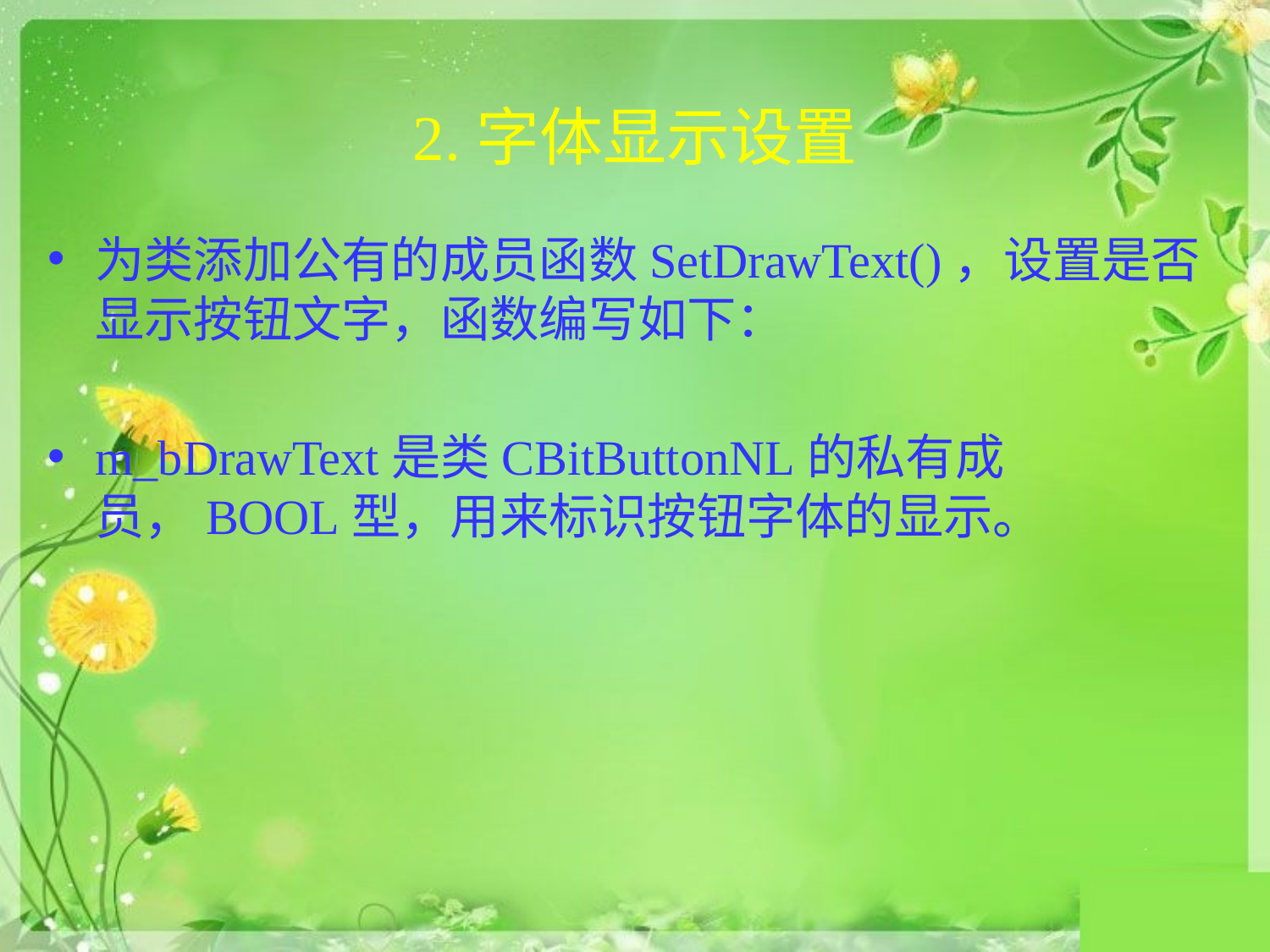

# 2.字体显示设置
为类添加公有的成员函数SetDrawText()，设置是否显示按钮文字，函数编写如下：

m_bDrawText是类CBitButtonNL的私有成员，BOOL型，用来标识按钮字体的显示。